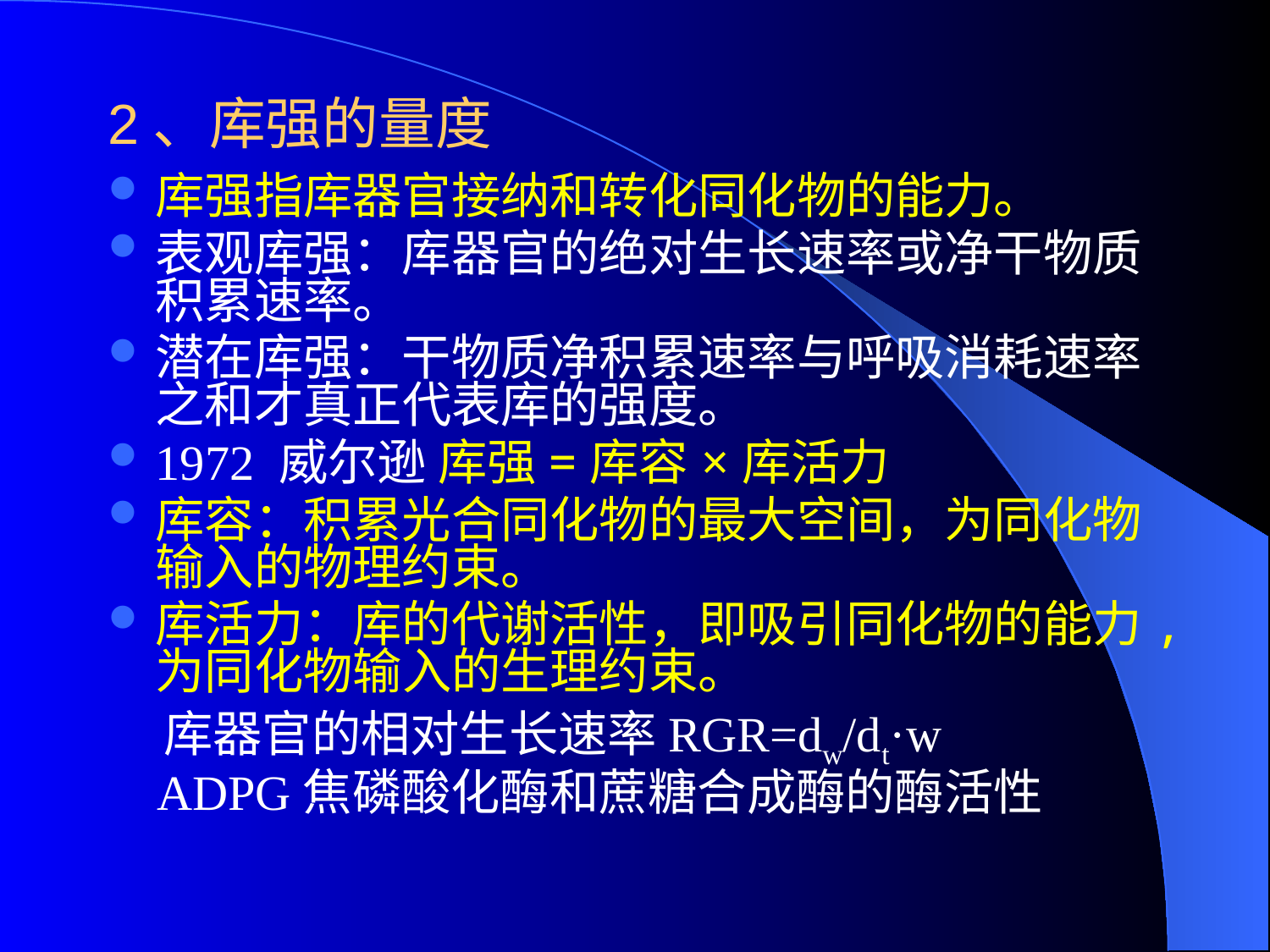

# 2、库强的量度
库强指库器官接纳和转化同化物的能力。
表观库强：库器官的绝对生长速率或净干物质积累速率。
潜在库强：干物质净积累速率与呼吸消耗速率之和才真正代表库的强度。
1972 威尔逊 库强=库容×库活力
库容：积累光合同化物的最大空间，为同化物输入的物理约束。
库活力：库的代谢活性，即吸引同化物的能力,为同化物输入的生理约束。
    库器官的相对生长速率RGR=dw/dt·w
    ADPG焦磷酸化酶和蔗糖合成酶的酶活性